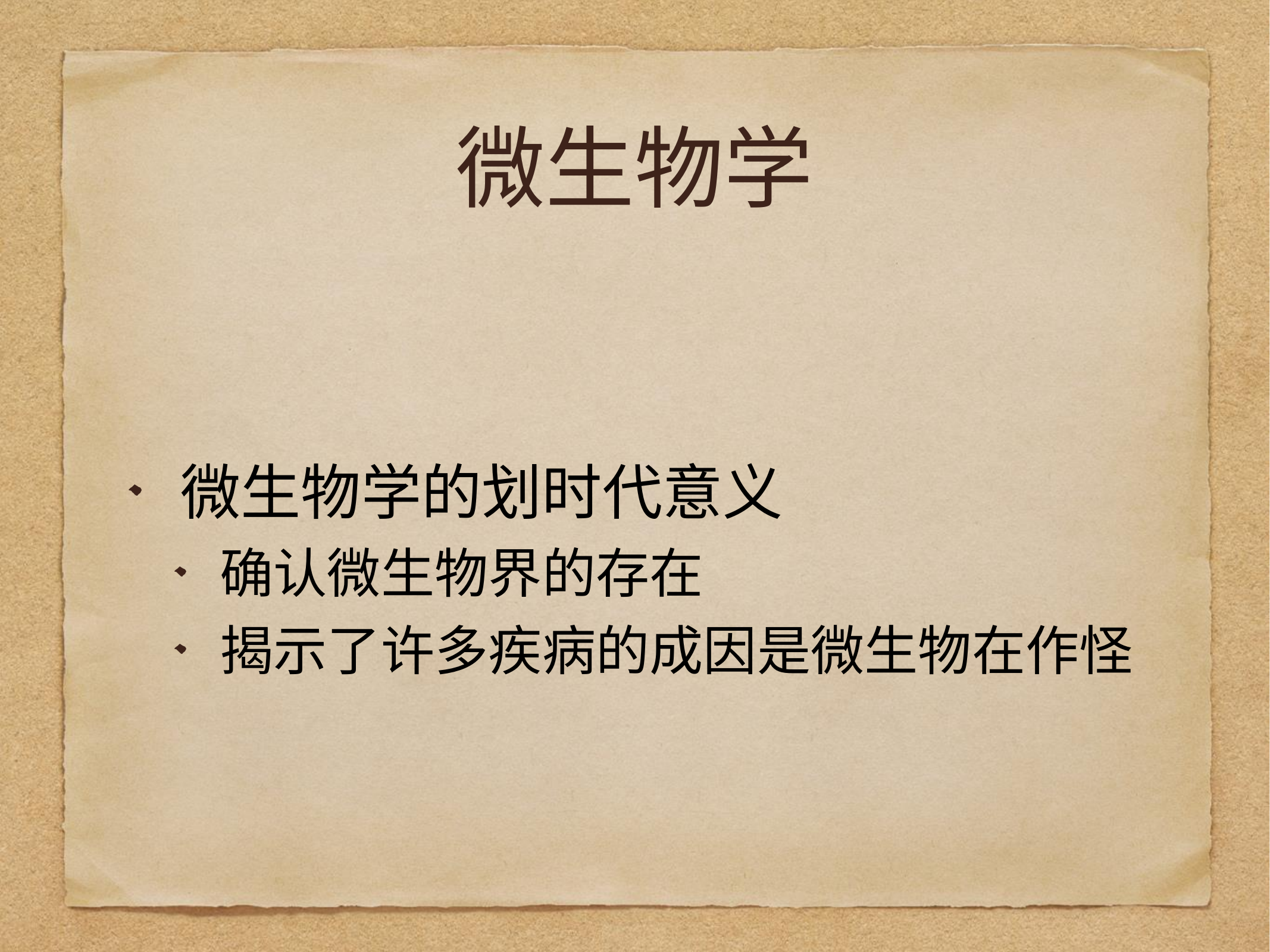

# 微生物学
微生物学的划时代意义
确认微生物界的存在
揭示了许多疾病的成因是微生物在作怪